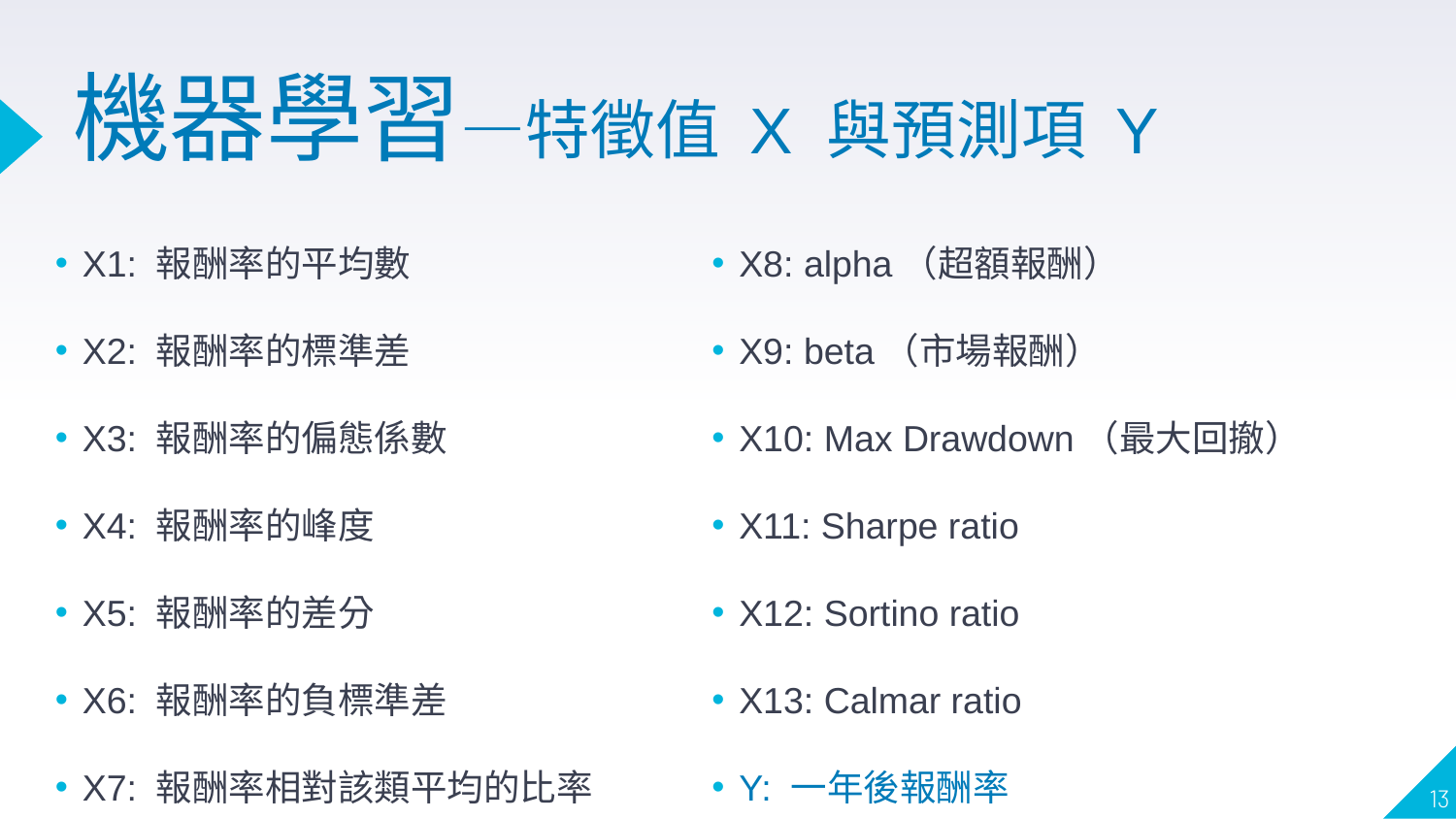

# 機器學習—特徵值 X 與預測項 Y
X1: 報酬率的平均數
X2: 報酬率的標準差
X3: 報酬率的偏態係數
X4: 報酬率的峰度
X5: 報酬率的差分
X6: 報酬率的負標準差
X7: 報酬率相對該類平均的比率
X8: alpha（超額報酬）
X9: beta（市場報酬）
X10: Max Drawdown（最大回撤）
X11: Sharpe ratio
X12: Sortino ratio
X13: Calmar ratio
Y: 一年後報酬率
13